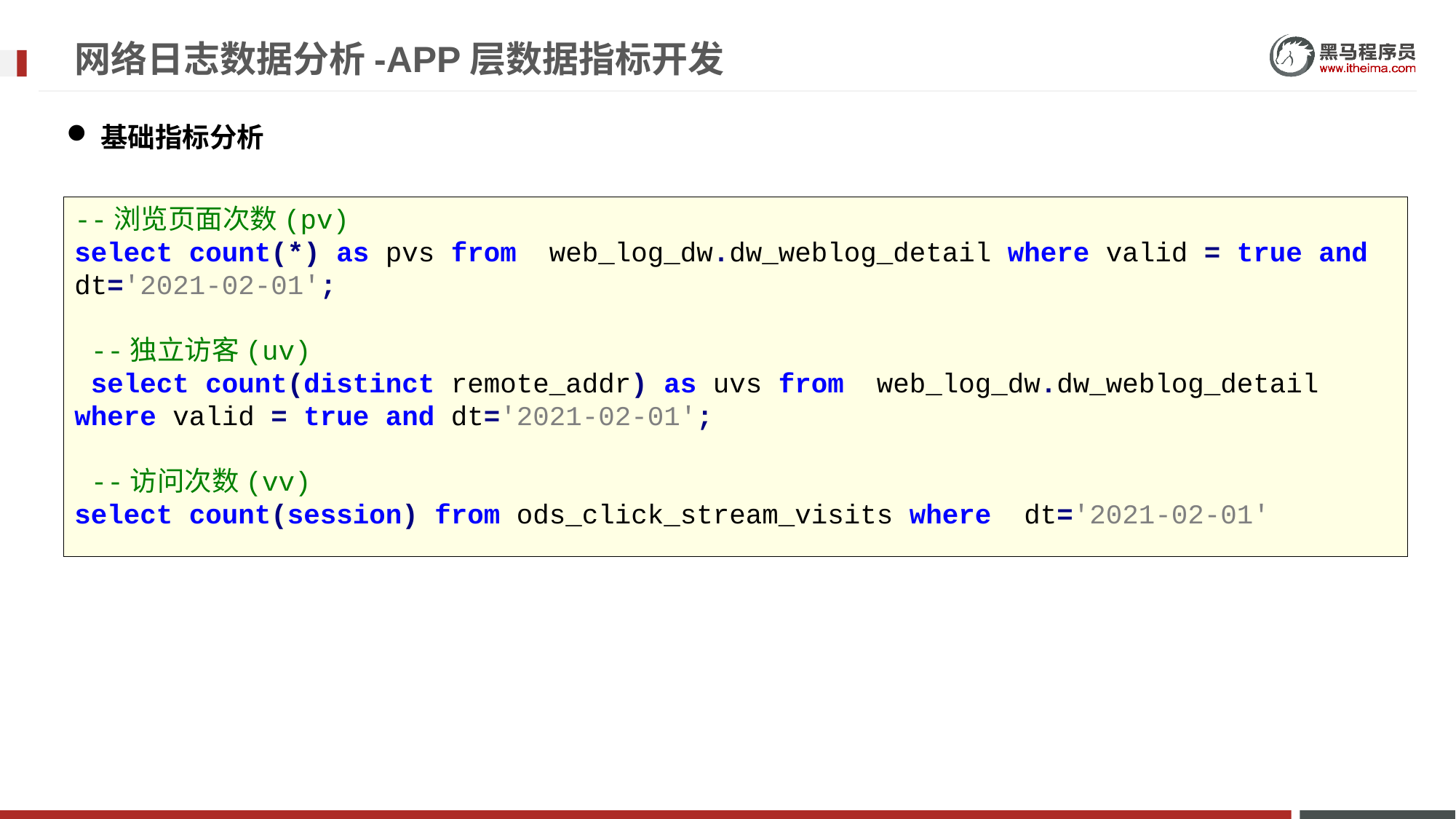

# 网络日志数据分析-APP层数据指标开发

基础指标分析
--浏览页面次数(pv)
select count(*) as pvs from  web_log_dw.dw_weblog_detail where valid = true and dt='2021-02-01';

 --独立访客(uv)
 select count(distinct remote_addr) as uvs from  web_log_dw.dw_weblog_detail where valid = true and dt='2021-02-01';

 --访问次数(vv)
select count(session) from ods_click_stream_visits where  dt='2021-02-01'